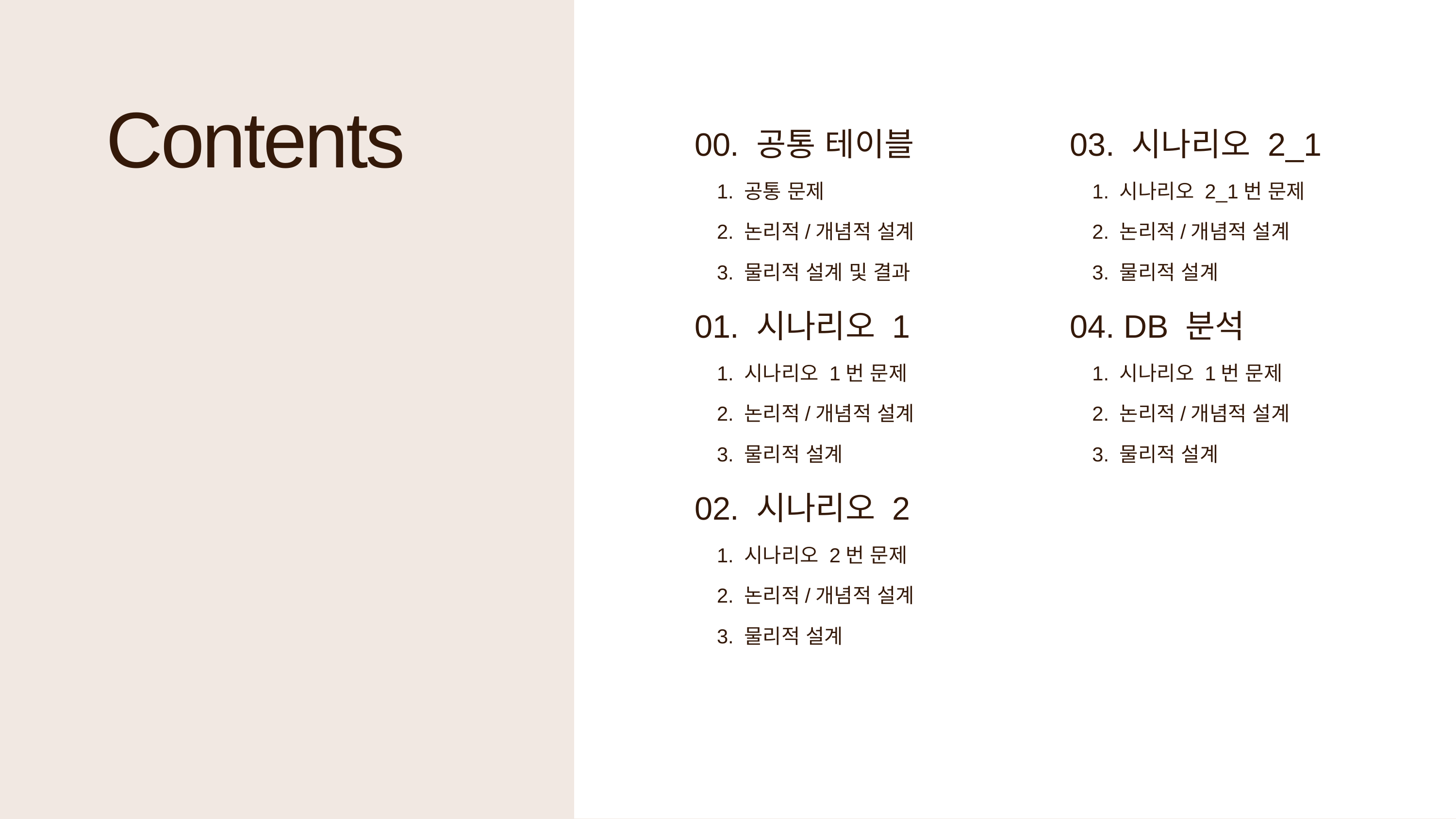

Contents
00. 공통 테이블
    1. 공통 문제
    2. 논리적/개념적 설계
    3. 물리적 설계 및 결과
01. 시나리오 1
    1. 시나리오 1번 문제
    2. 논리적/개념적 설계
    3. 물리적 설계
02. 시나리오 2
    1. 시나리오 2번 문제
    2. 논리적/개념적 설계
    3. 물리적 설계
03. 시나리오 2_1
    1. 시나리오 2_1번 문제
    2. 논리적/개념적 설계
    3. 물리적 설계
04. DB 분석
    1. 시나리오 1번 문제
    2. 논리적/개념적 설계
    3. 물리적 설계